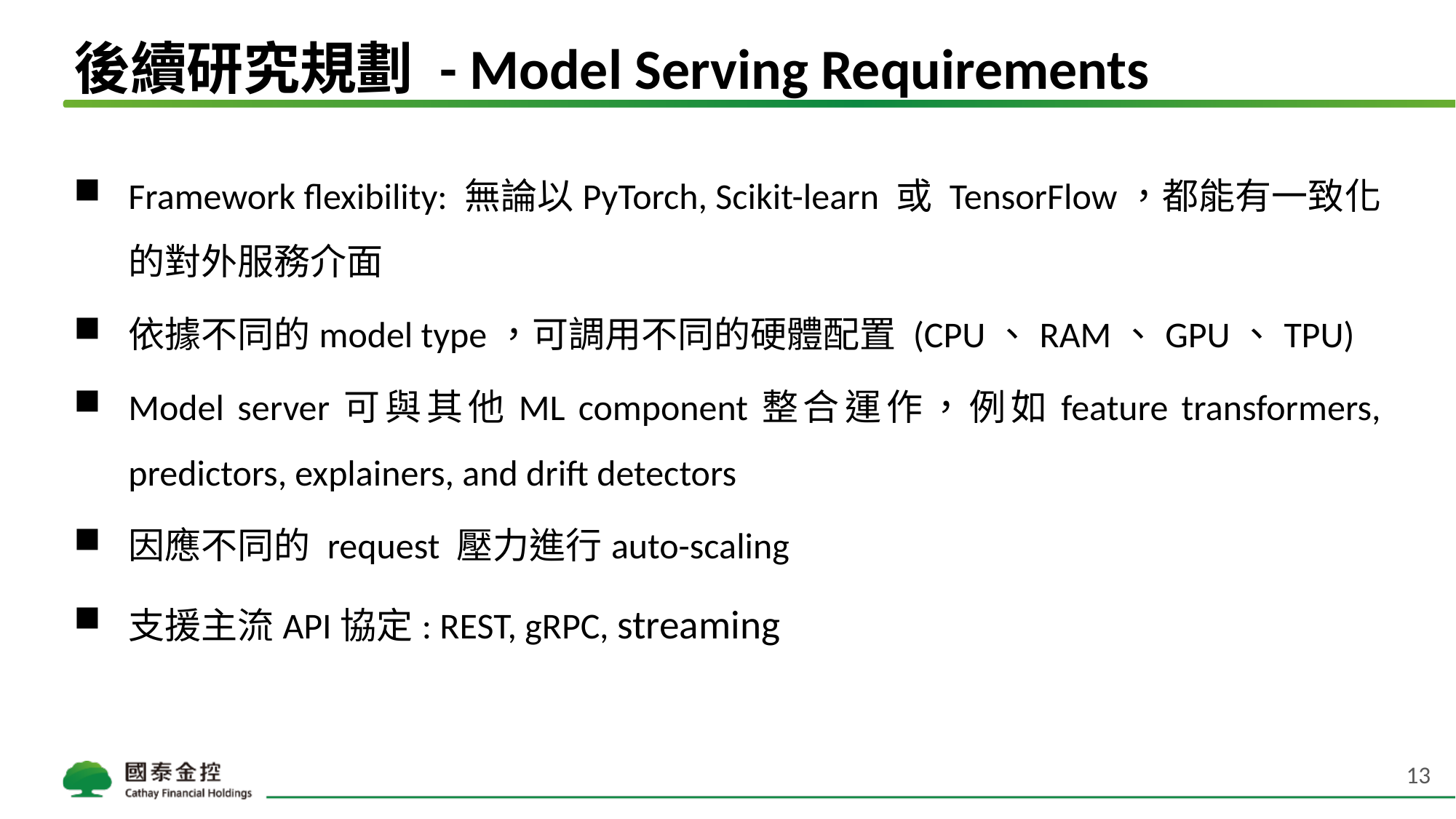

# 後續研究規劃 - Model Serving Requirements
Framework flexibility: 無論以PyTorch, Scikit-learn 或 TensorFlow，都能有一致化的對外服務介面
依據不同的model type，可調用不同的硬體配置 (CPU、RAM、GPU、TPU)
Model server可與其他ML component整合運作，例如feature transformers, predictors, explainers, and drift detectors
因應不同的 request 壓力進行auto-scaling
支援主流API協定: REST, gRPC, streaming